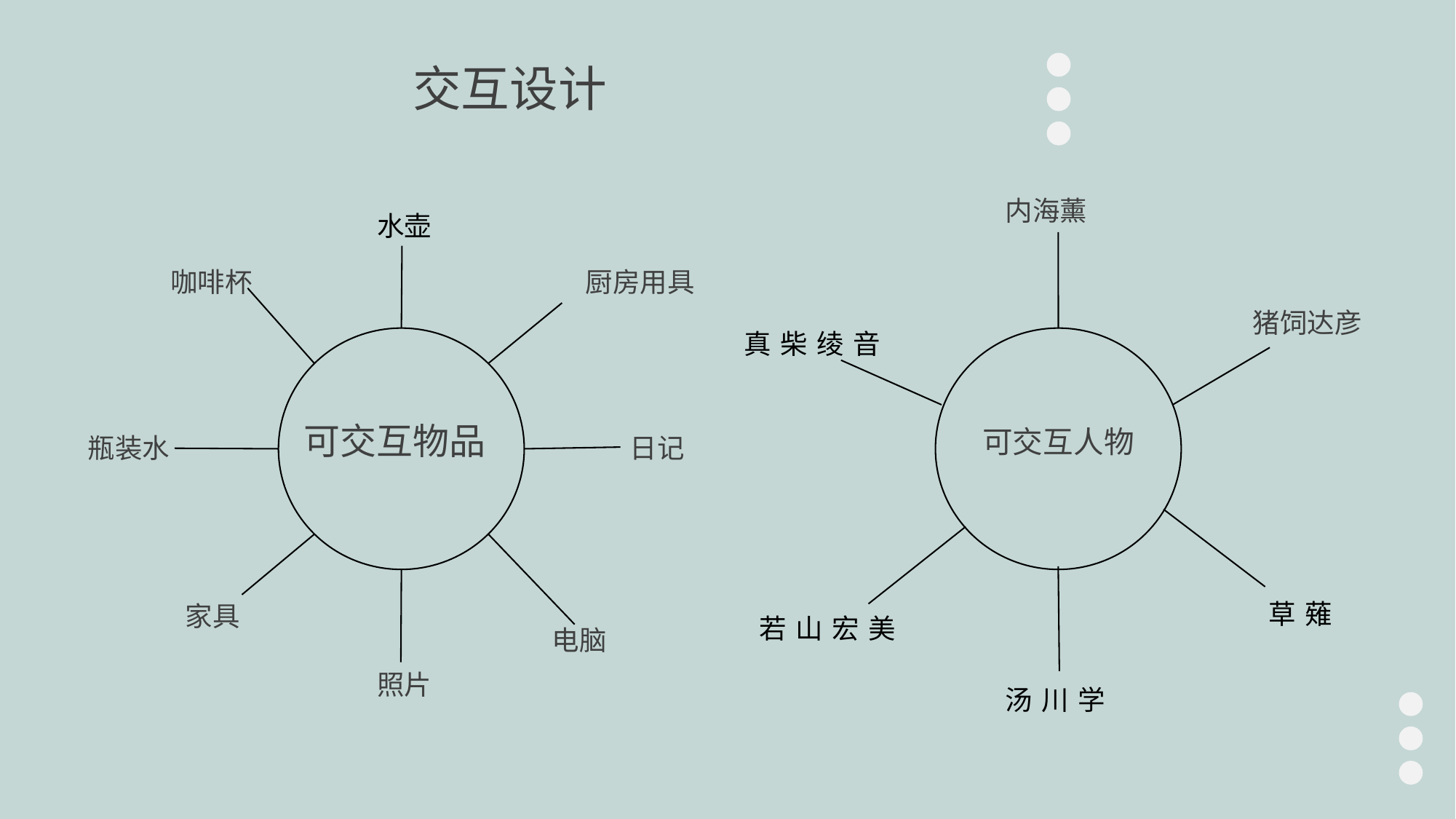

交互设计

内海薰
水壶
咖啡杯
厨房用具
猪饲达彦
真柴绫音

瓶装水
可交互物品

日记
可交互人物

草薙
家具

若山宏美
电脑
照片
汤川学